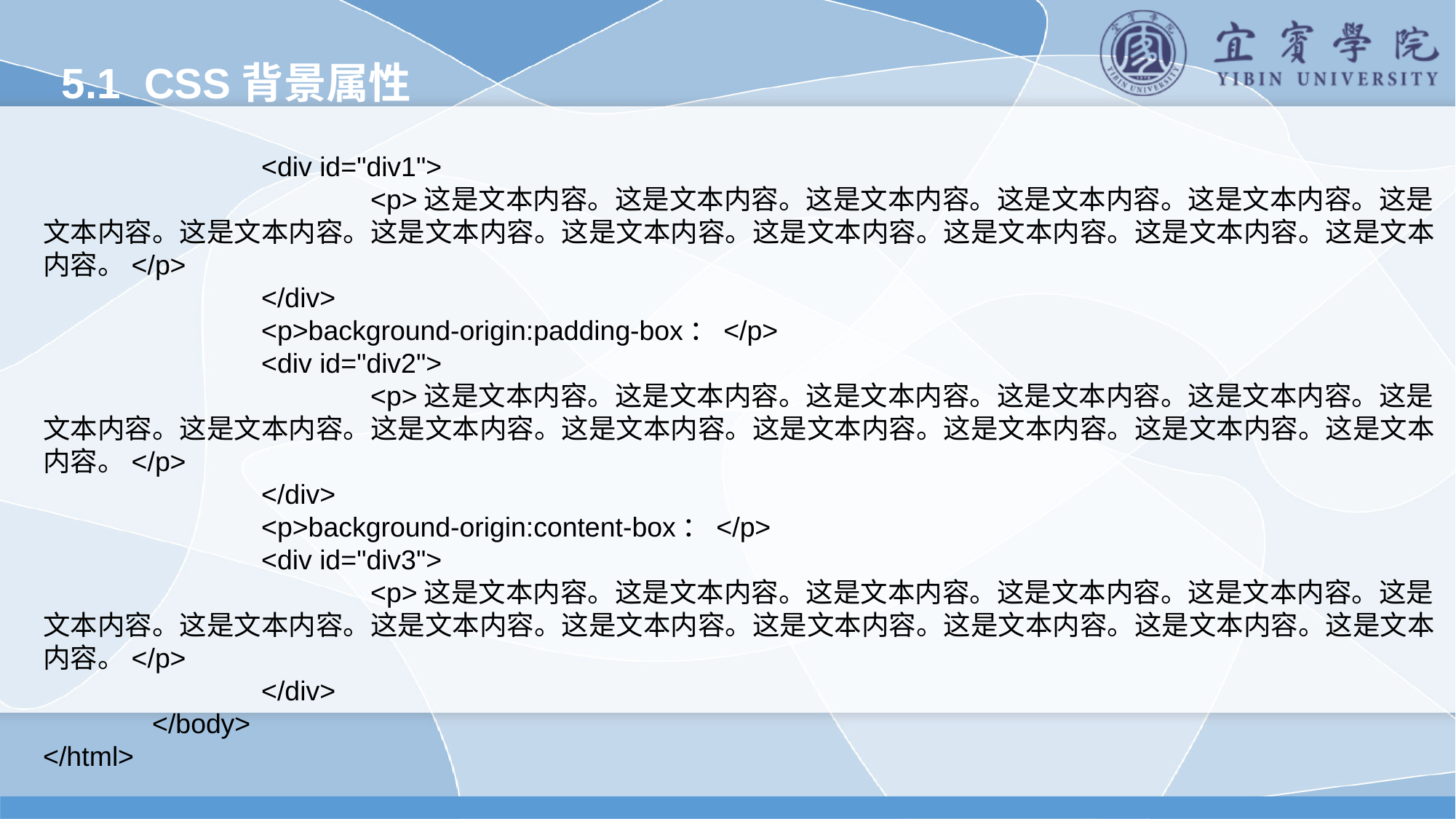

5.1  CSS背景属性
		<div id="div1">
			<p>这是文本内容。这是文本内容。这是文本内容。这是文本内容。这是文本内容。这是文本内容。这是文本内容。这是文本内容。这是文本内容。这是文本内容。这是文本内容。这是文本内容。这是文本内容。</p>
		</div>
		<p>background-origin:padding-box：</p>
		<div id="div2">
			<p>这是文本内容。这是文本内容。这是文本内容。这是文本内容。这是文本内容。这是文本内容。这是文本内容。这是文本内容。这是文本内容。这是文本内容。这是文本内容。这是文本内容。这是文本内容。</p>
		</div>
		<p>background-origin:content-box：</p>
		<div id="div3">
			<p>这是文本内容。这是文本内容。这是文本内容。这是文本内容。这是文本内容。这是文本内容。这是文本内容。这是文本内容。这是文本内容。这是文本内容。这是文本内容。这是文本内容。这是文本内容。</p>
		</div>
	</body>
</html>